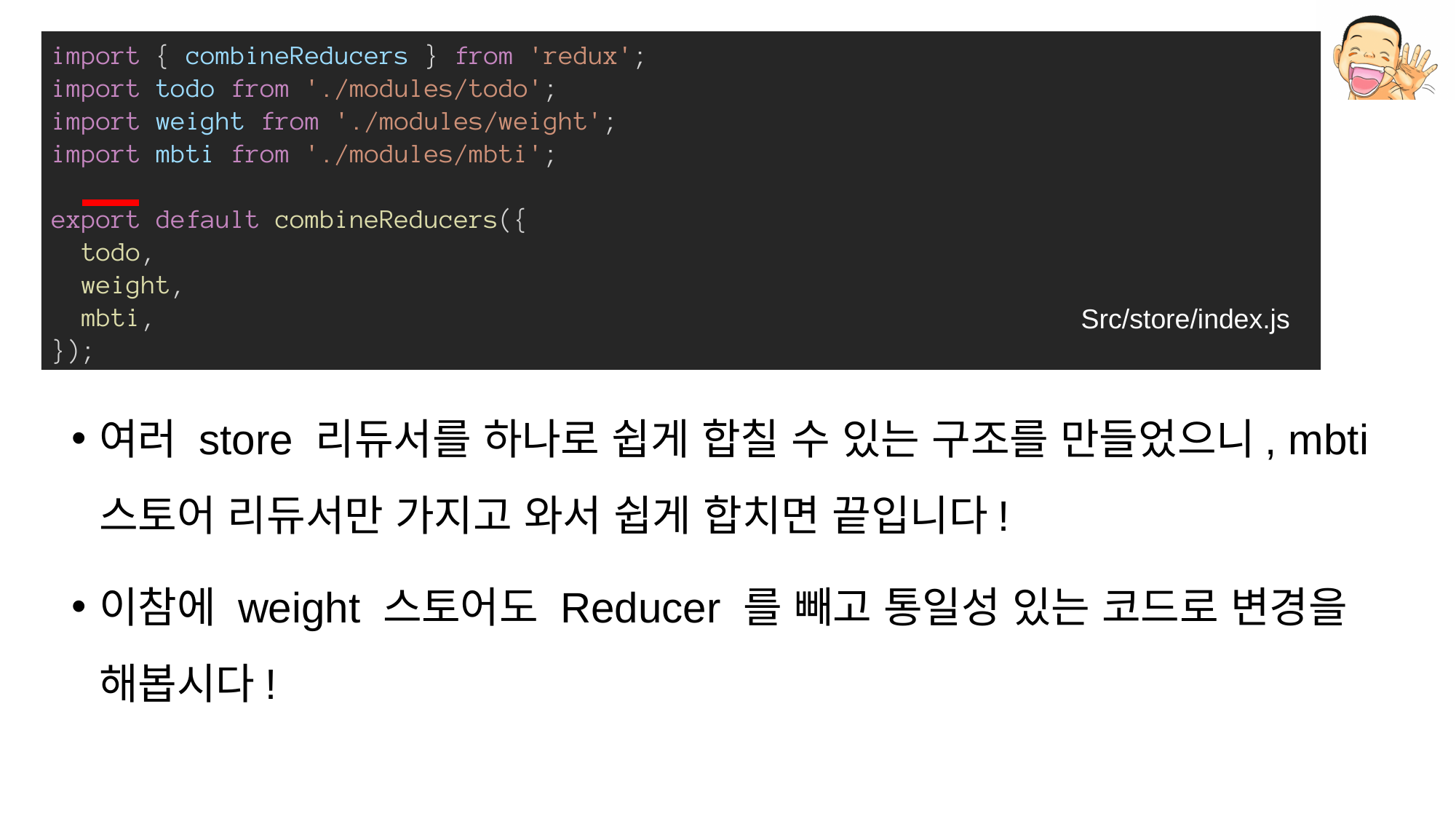

import { combineReducers } from 'redux';
import todo from './modules/todo';
import weight from './modules/weight';
import mbti from './modules/mbti';
export default combineReducers({
  todo,
  weight,
  mbti,
});
Src/store/index.js
여러 store 리듀서를 하나로 쉽게 합칠 수 있는 구조를 만들었으니, mbti 스토어 리듀서만 가지고 와서 쉽게 합치면 끝입니다!
이참에 weight 스토어도 Reducer 를 빼고 통일성 있는 코드로 변경을 해봅시다!